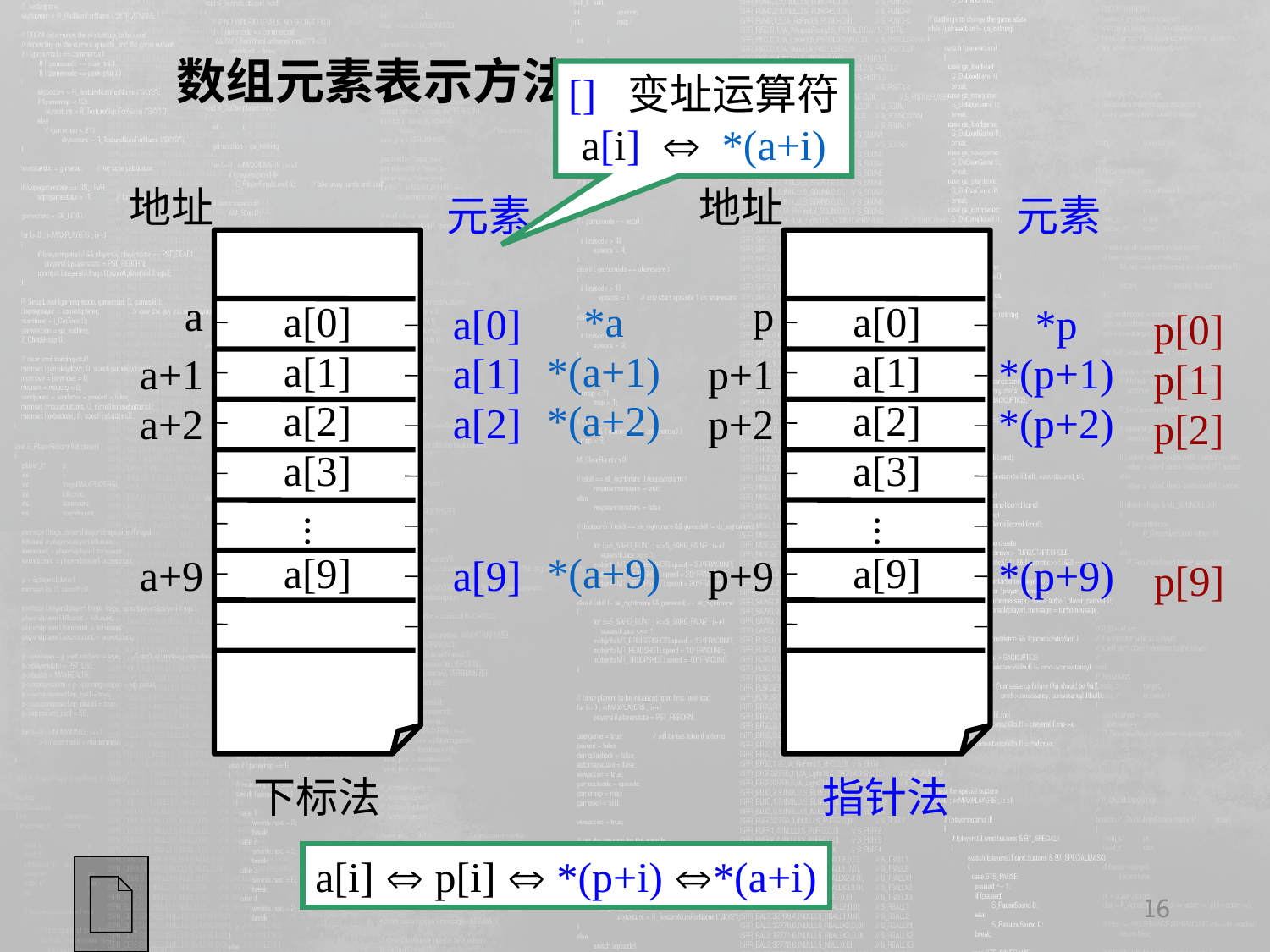

数组元素表示方法
[]  变址运算符
a[i]  ⇔  *(a+i)
地址
元素

a
a[0]
a[1]
a[2]
a[3]
a[9]
a[0]
a[1]
a[2]

a[9]

a+1
a+2
...
a+9
下标法
地址
元素

p
a[0]
a[1]
a[2]
a[3]
a[9]
*p
*(p+1)
*(p+2)

*(p+9)

p+1
p+2
...
p+9
指针法
*a
*(a+1)
*(a+2)

*(a+9)
p[0]
p[1]
p[2]

p[9]
a[i] ⇔ p[i] ⇔ *(p+i) ⇔*(a+i)

16